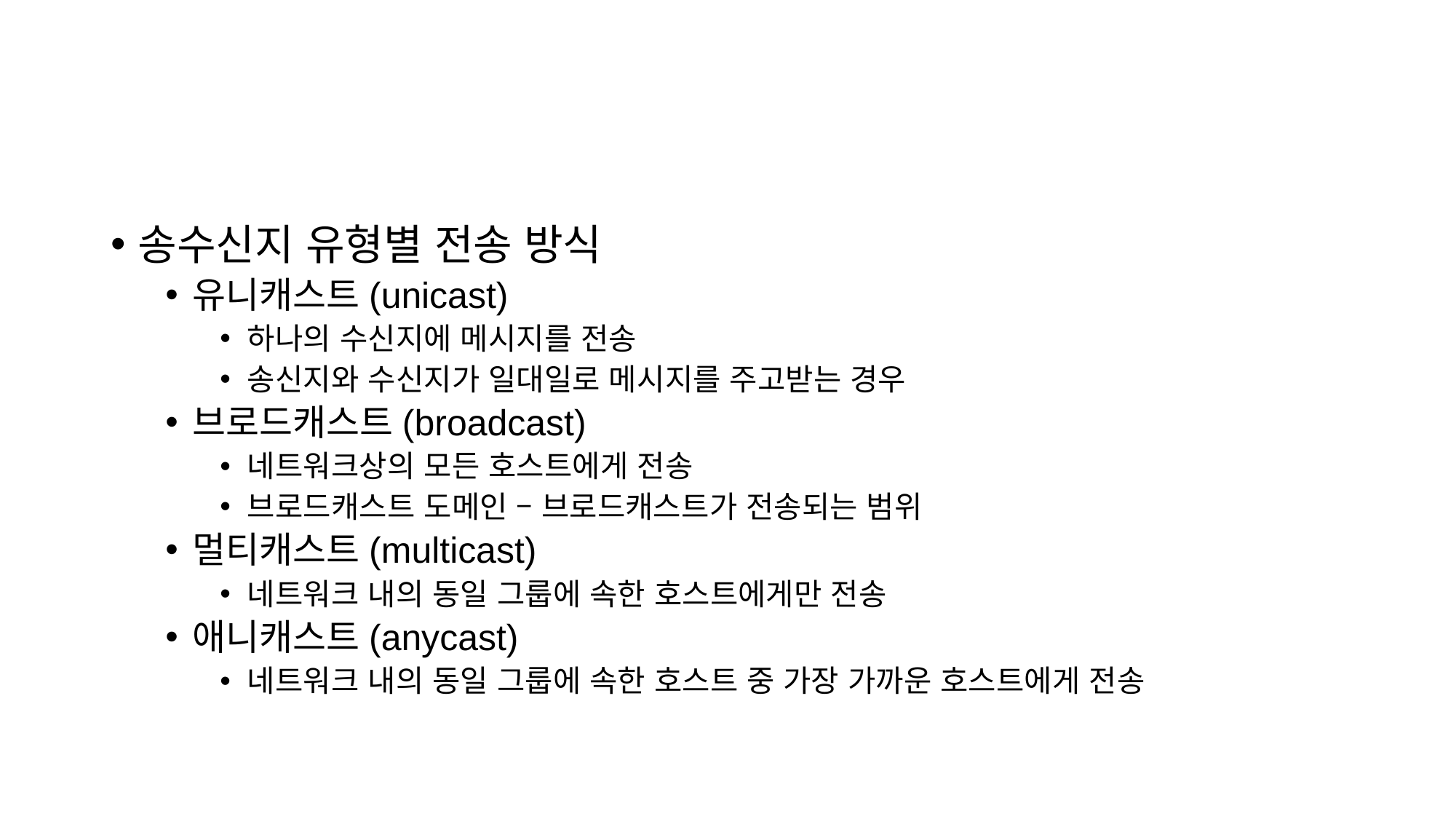

#
송수신지 유형별 전송 방식
유니캐스트(unicast)
하나의 수신지에 메시지를 전송
송신지와 수신지가 일대일로 메시지를 주고받는 경우
브로드캐스트(broadcast)
네트워크상의 모든 호스트에게 전송
브로드캐스트 도메인 – 브로드캐스트가 전송되는 범위
멀티캐스트(multicast)
네트워크 내의 동일 그룹에 속한 호스트에게만 전송
애니캐스트(anycast)
네트워크 내의 동일 그룹에 속한 호스트 중 가장 가까운 호스트에게 전송